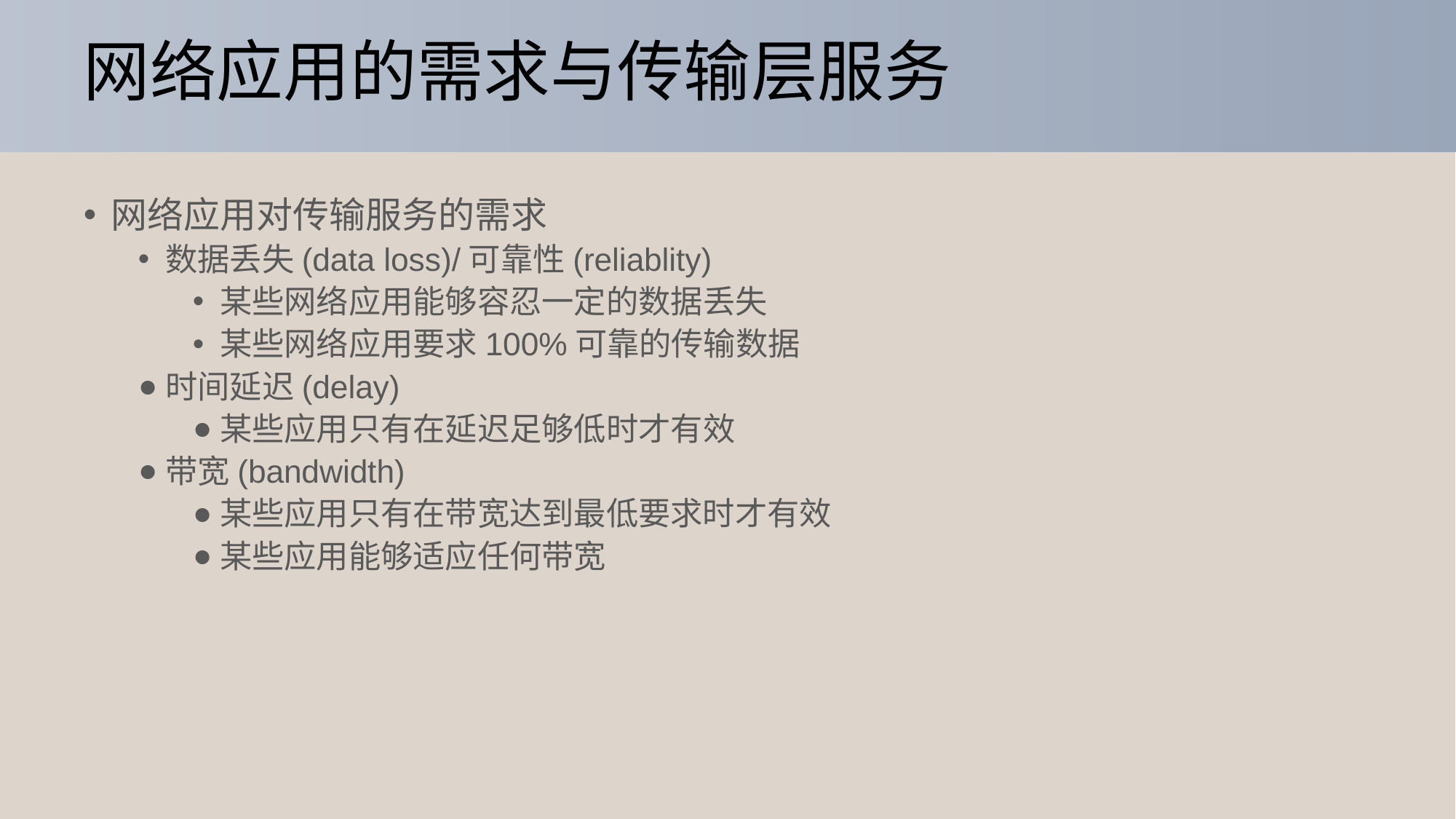

# 网络应用的需求与传输层服务
网络应用对传输服务的需求
数据丢失(data loss)/可靠性(reliablity)
某些网络应用能够容忍一定的数据丢失
某些网络应用要求100%可靠的传输数据
时间延迟(delay)
某些应用只有在延迟足够低时才有效
带宽(bandwidth)
某些应用只有在带宽达到最低要求时才有效
某些应用能够适应任何带宽